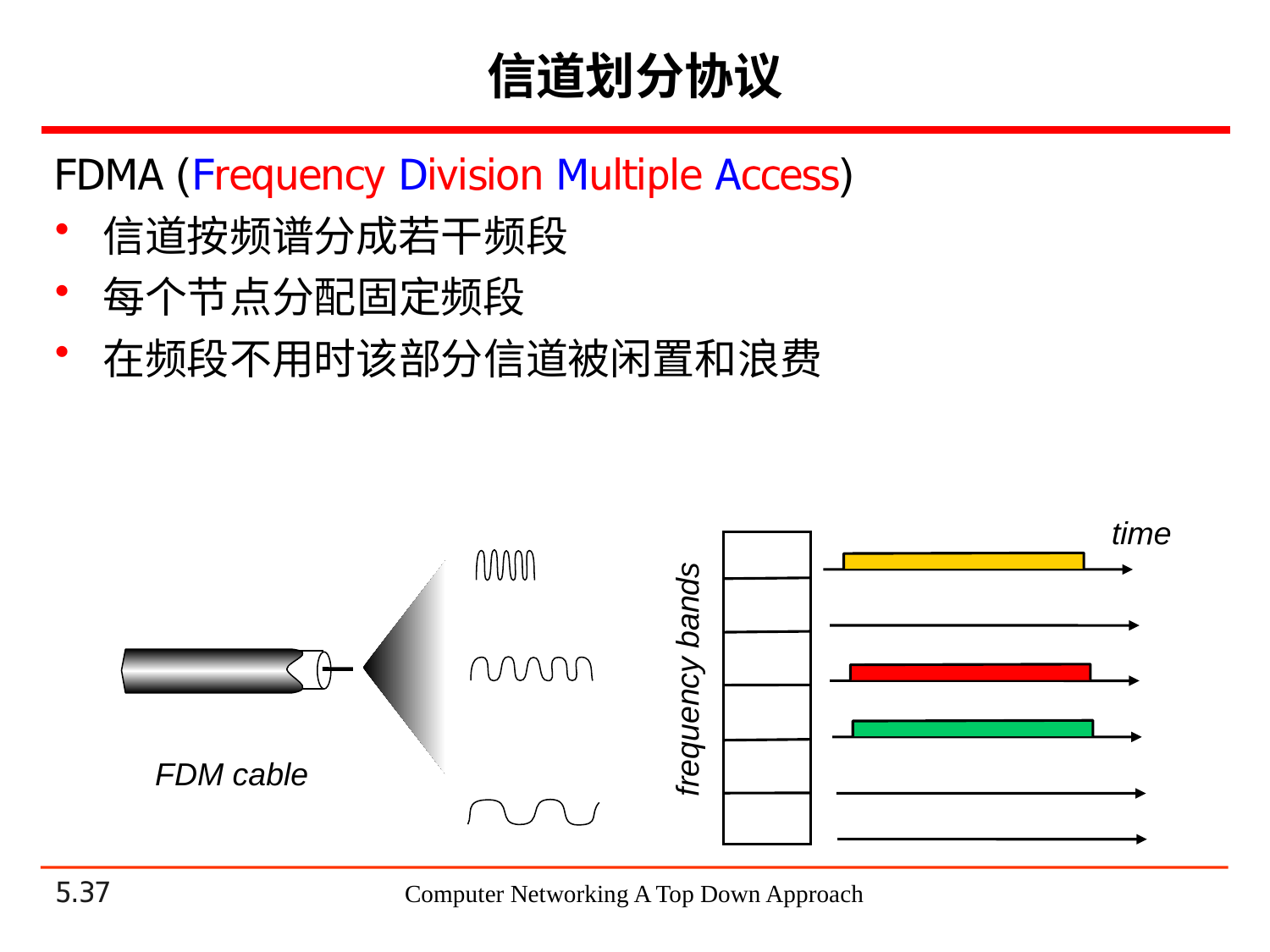

# 信道划分协议
FDMA (Frequency Division Multiple Access)
信道按频谱分成若干频段
每个节点分配固定频段
在频段不用时该部分信道被闲置和浪费
time

frequency bands

FDM cable